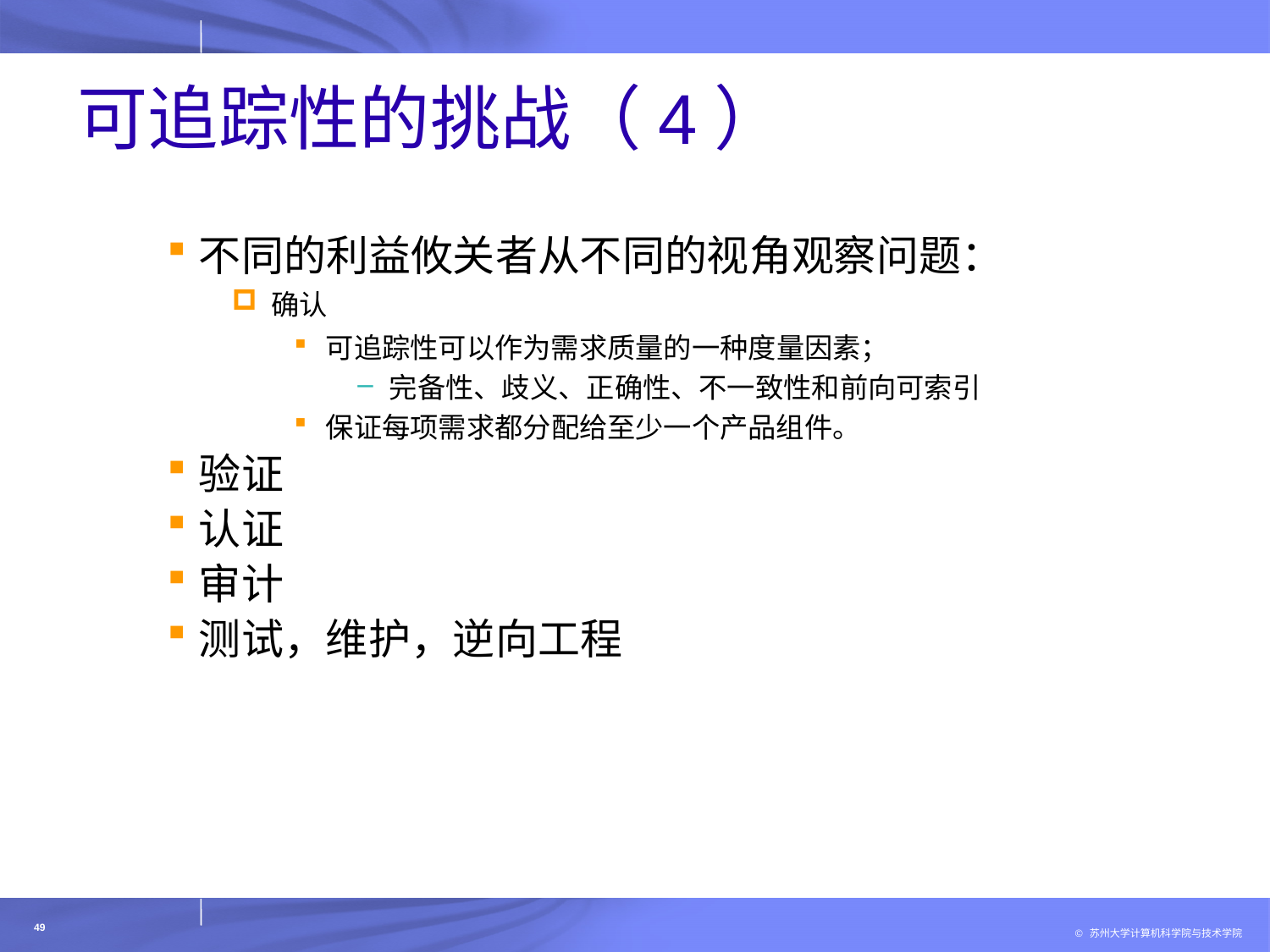

# 可追踪性的挑战（4）
不同的利益攸关者从不同的视角观察问题：
确认
可追踪性可以作为需求质量的一种度量因素；
完备性、歧义、正确性、不一致性和前向可索引
保证每项需求都分配给至少一个产品组件。
验证
认证
审计
测试，维护，逆向工程
49